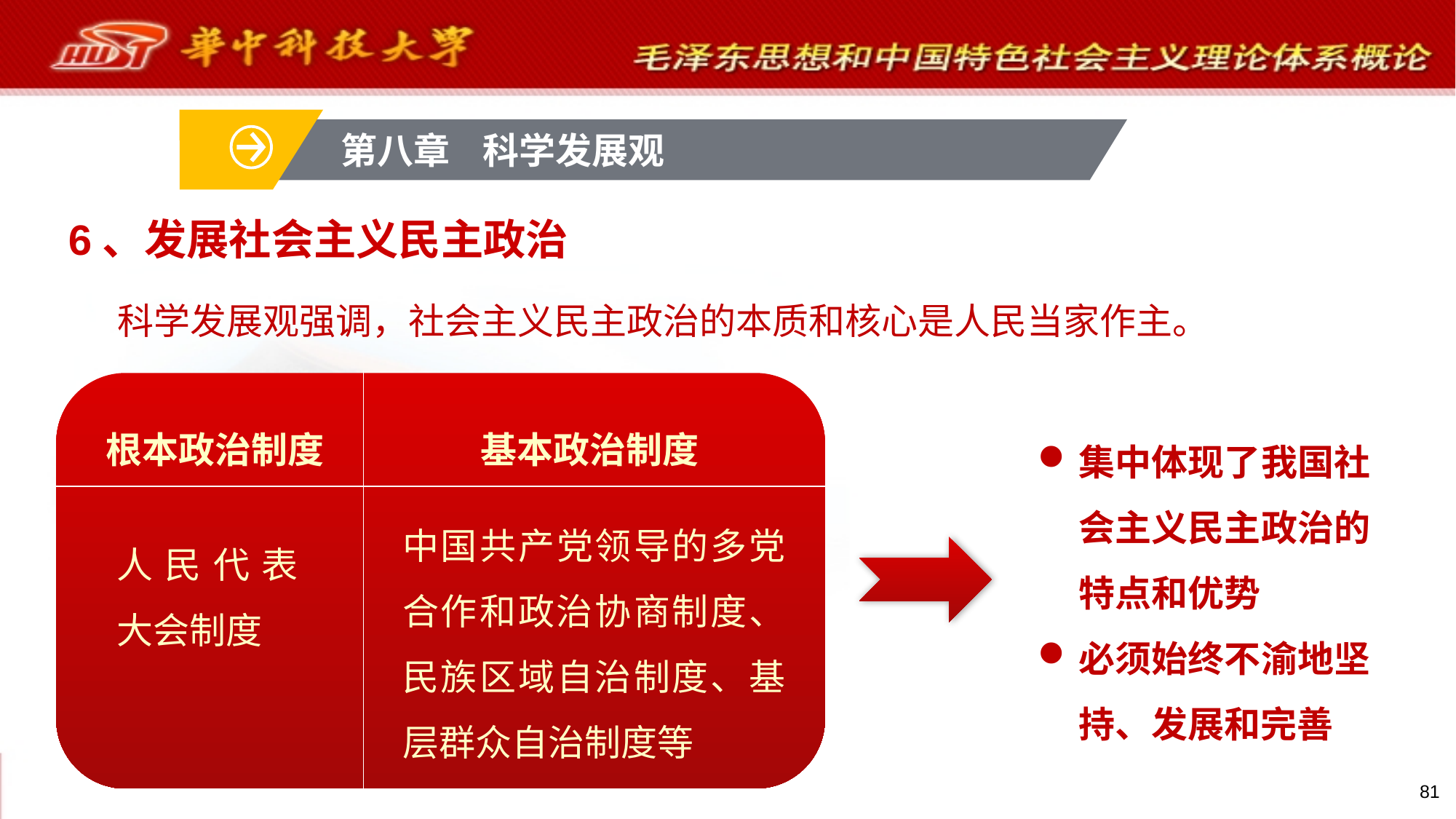

第八章    科学发展观

6、发展社会主义民主政治
科学发展观强调，社会主义民主政治的本质和核心是人民当家作主。

根本政治制度
基本政治制度
集中体现了我国社会主义民主政治的特点和优势
必须始终不渝地坚持、发展和完善
中国共产党领导的多党合作和政治协商制度、民族区域自治制度、基层群众自治制度等
人民代表大会制度

81